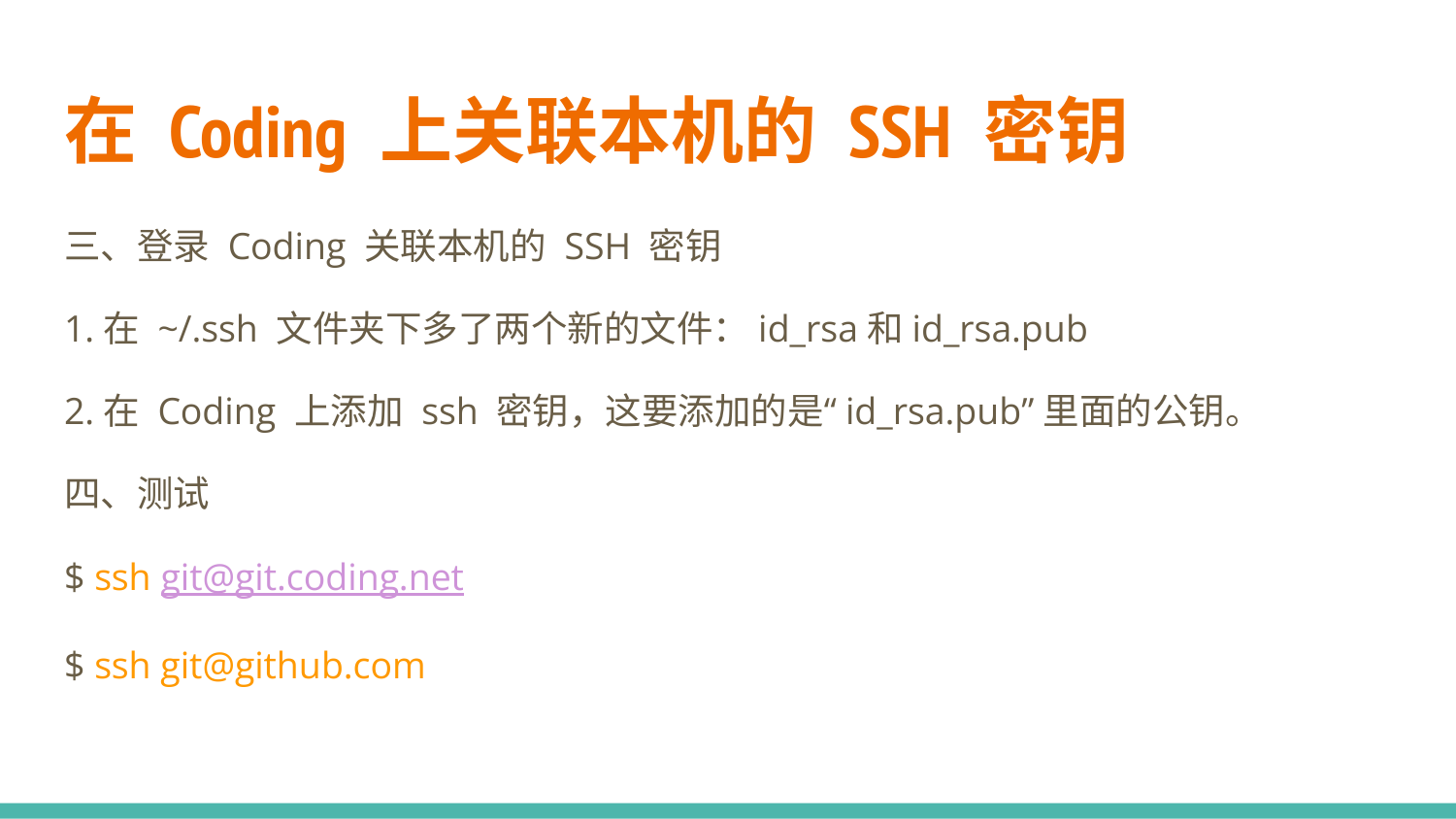

# 在 Coding 上关联本机的 SSH 密钥
三、登录 Coding 关联本机的 SSH 密钥
1.在 ~/.ssh 文件夹下多了两个新的文件：id_rsa和id_rsa.pub
2.在 Coding 上添加 ssh 密钥，这要添加的是“id_rsa.pub”里面的公钥。
四、测试
$ ssh git@git.coding.net
$ ssh git@github.com